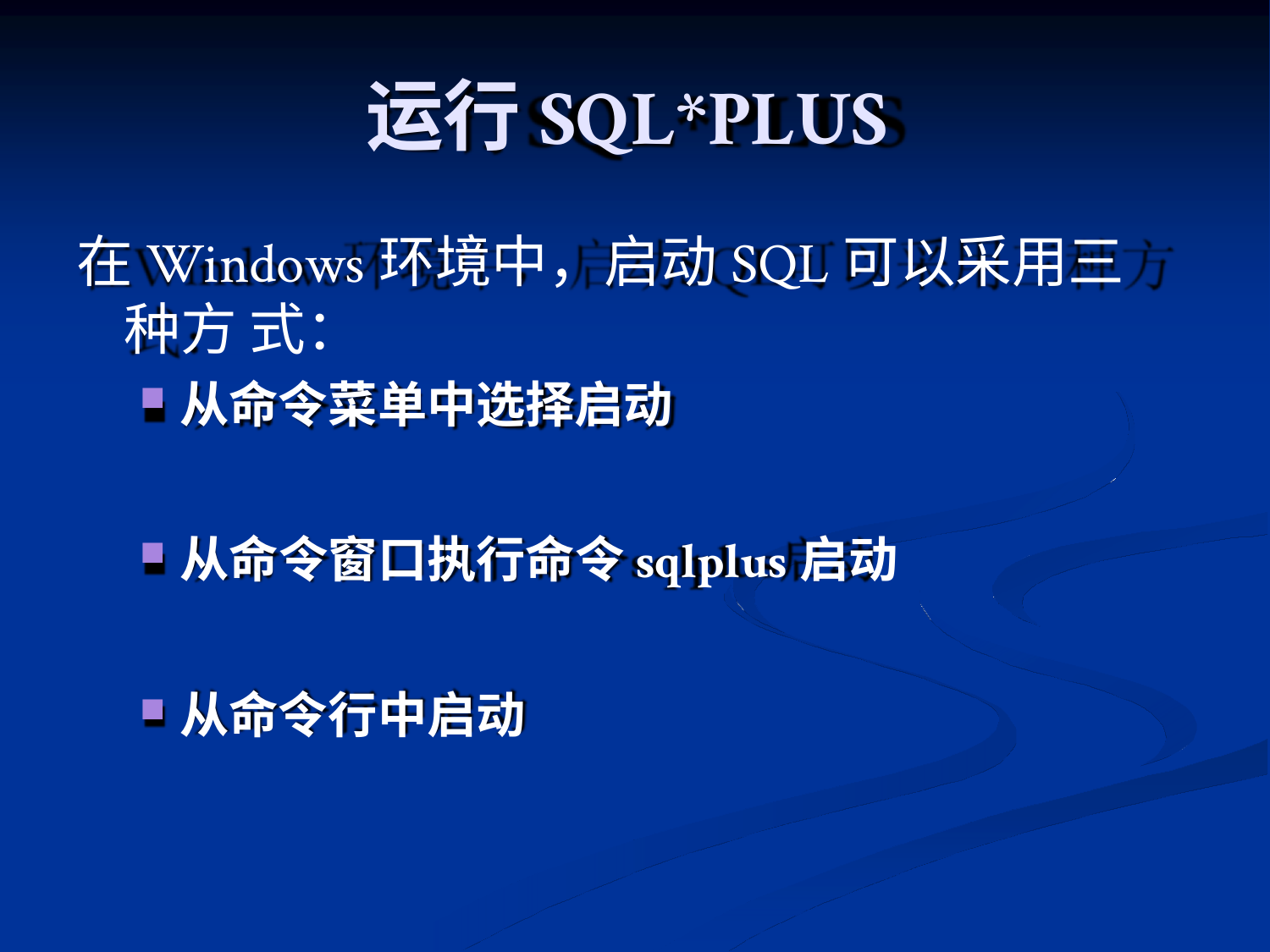

# 运行SQL*PLUS

在Windows环境中，启动SQL可以采用三种方 式：
从命令菜单中选择启动

从命令窗口执行命令sqlplus启动

从命令行中启动